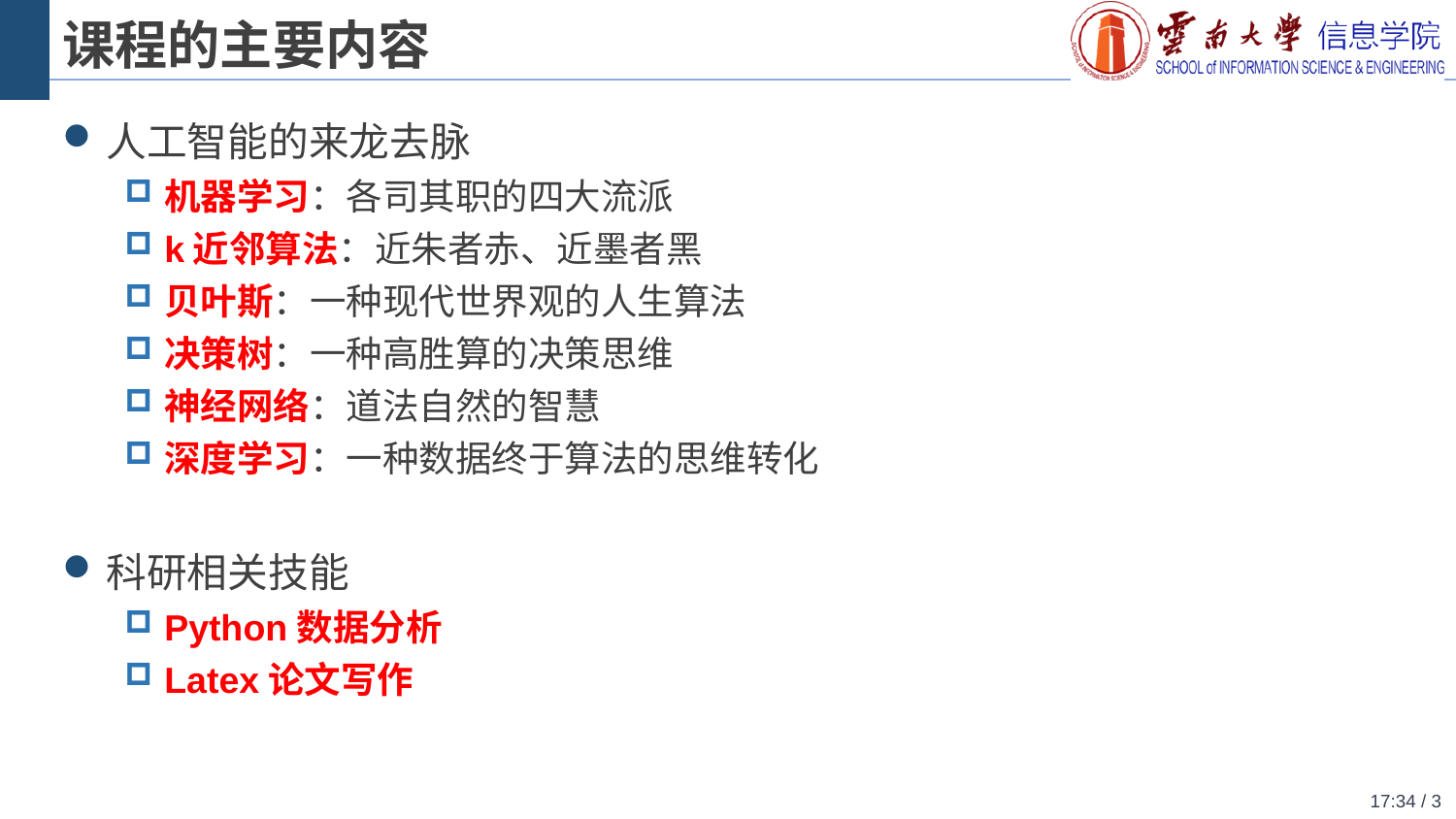

# 课程的主要内容
人工智能的来龙去脉
机器学习：各司其职的四大流派
k近邻算法：近朱者赤、近墨者黑
贝叶斯：一种现代世界观的人生算法
决策树：一种高胜算的决策思维
神经网络：道法自然的智慧
深度学习：一种数据终于算法的思维转化

科研相关技能
Python数据分析
Latex论文写作